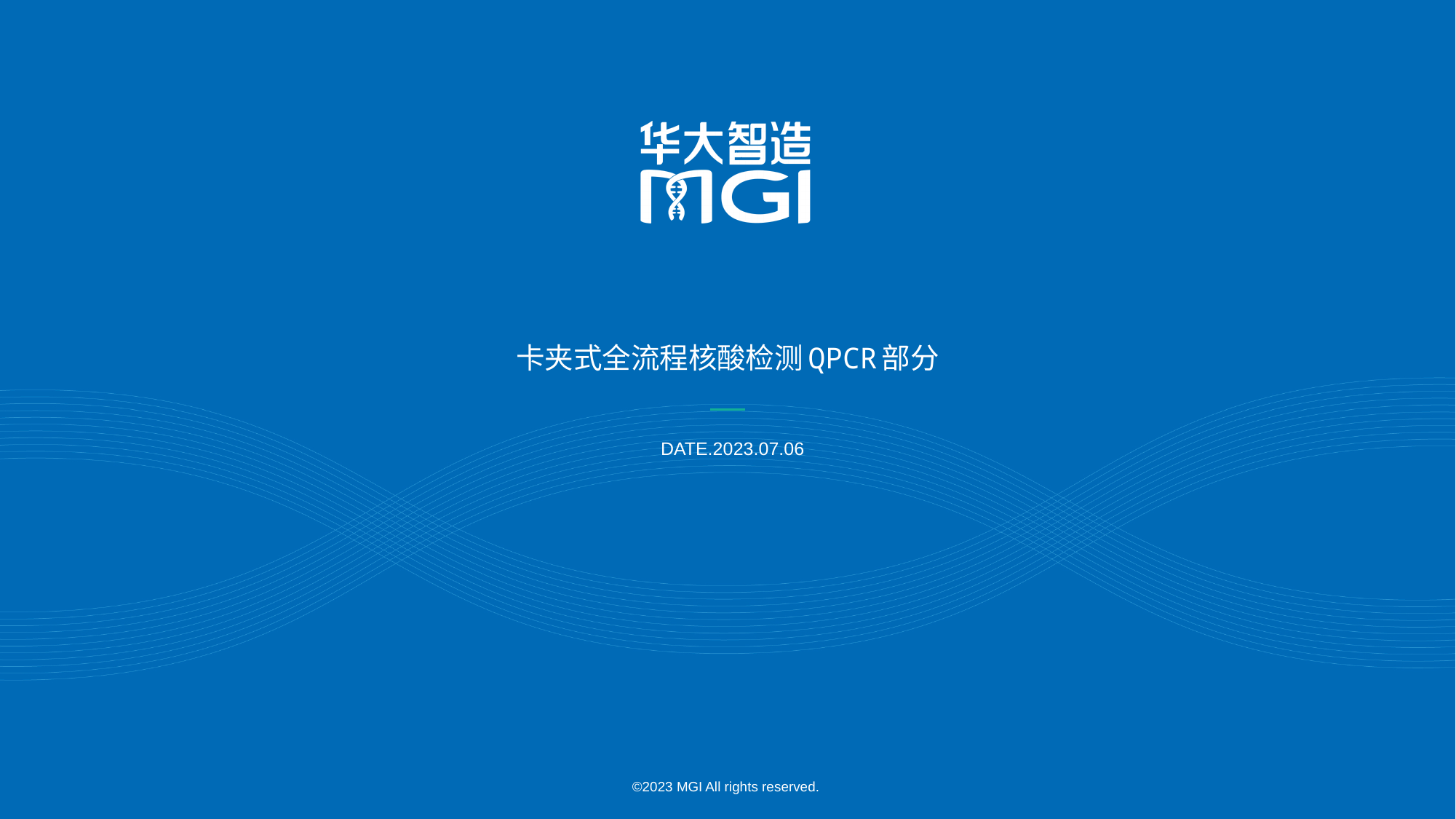

卡夹式全流程核酸检测QPCR部分
DATE.2023.07.06
©2023 MGI All rights reserved.